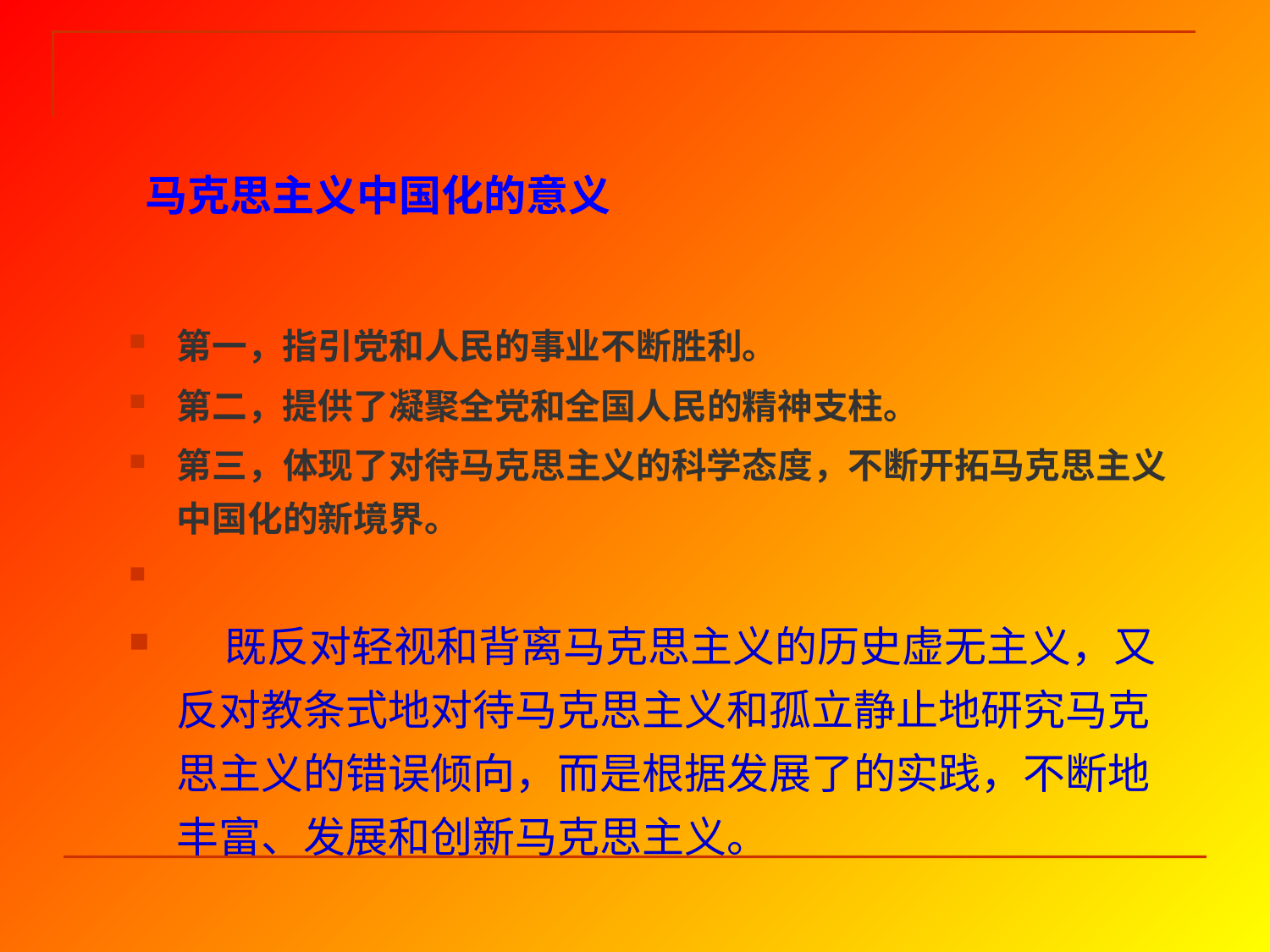

# 马克思主义中国化的意义
第一，指引党和人民的事业不断胜利。
第二，提供了凝聚全党和全国人民的精神支柱。
第三，体现了对待马克思主义的科学态度，不断开拓马克思主义中国化的新境界。

    既反对轻视和背离马克思主义的历史虚无主义，又反对教条式地对待马克思主义和孤立静止地研究马克思主义的错误倾向，而是根据发展了的实践，不断地丰富、发展和创新马克思主义。